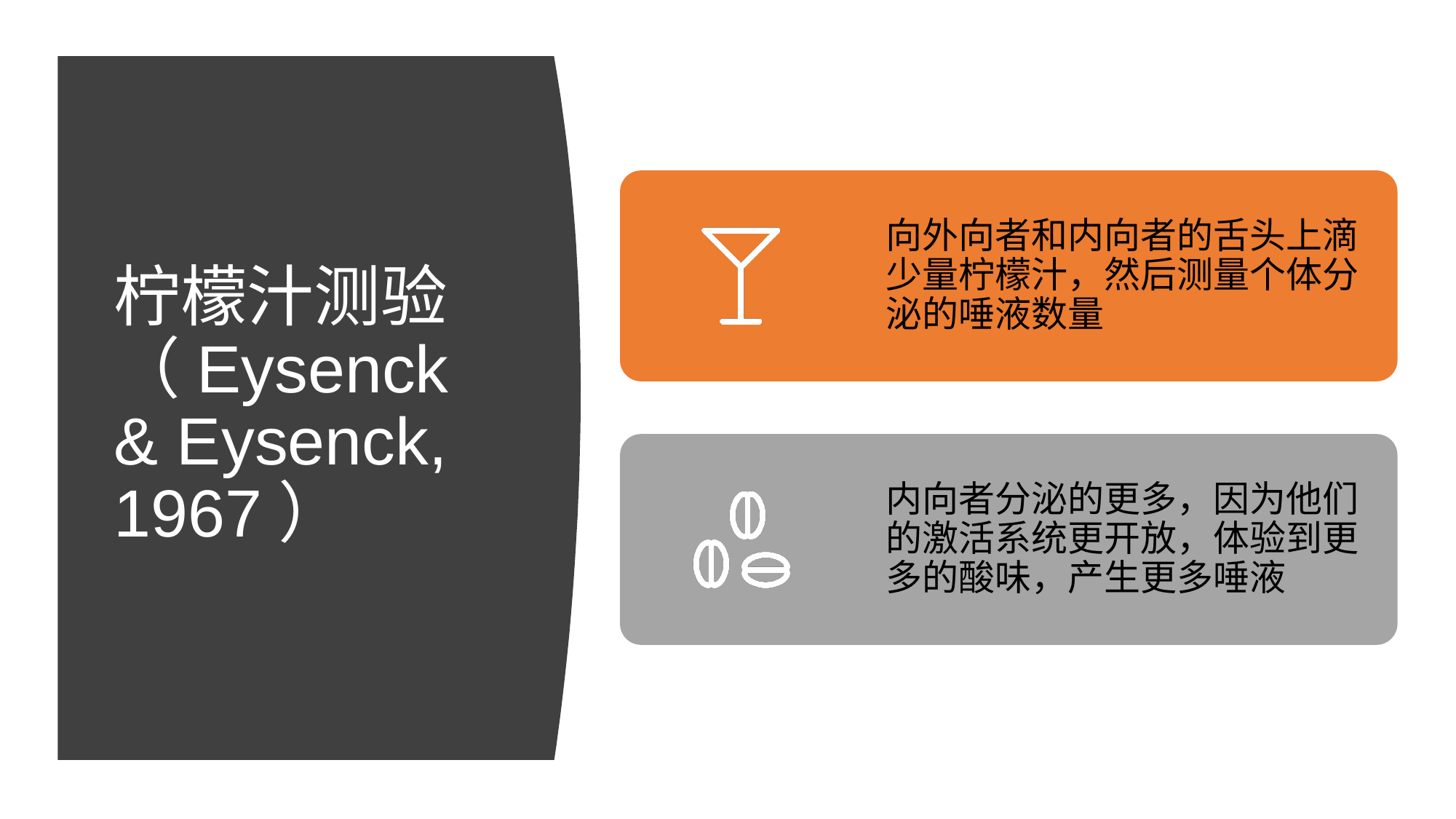

向外向者和内向者的舌头上滴少量柠檬汁，然后测量个体分泌的唾液数量
内向者分泌的更多，因为他们的激活系统更开放，体验到更多的酸味，产生更多唾液

# 柠檬汁测验（Eysenck & Eysenck, 1967）